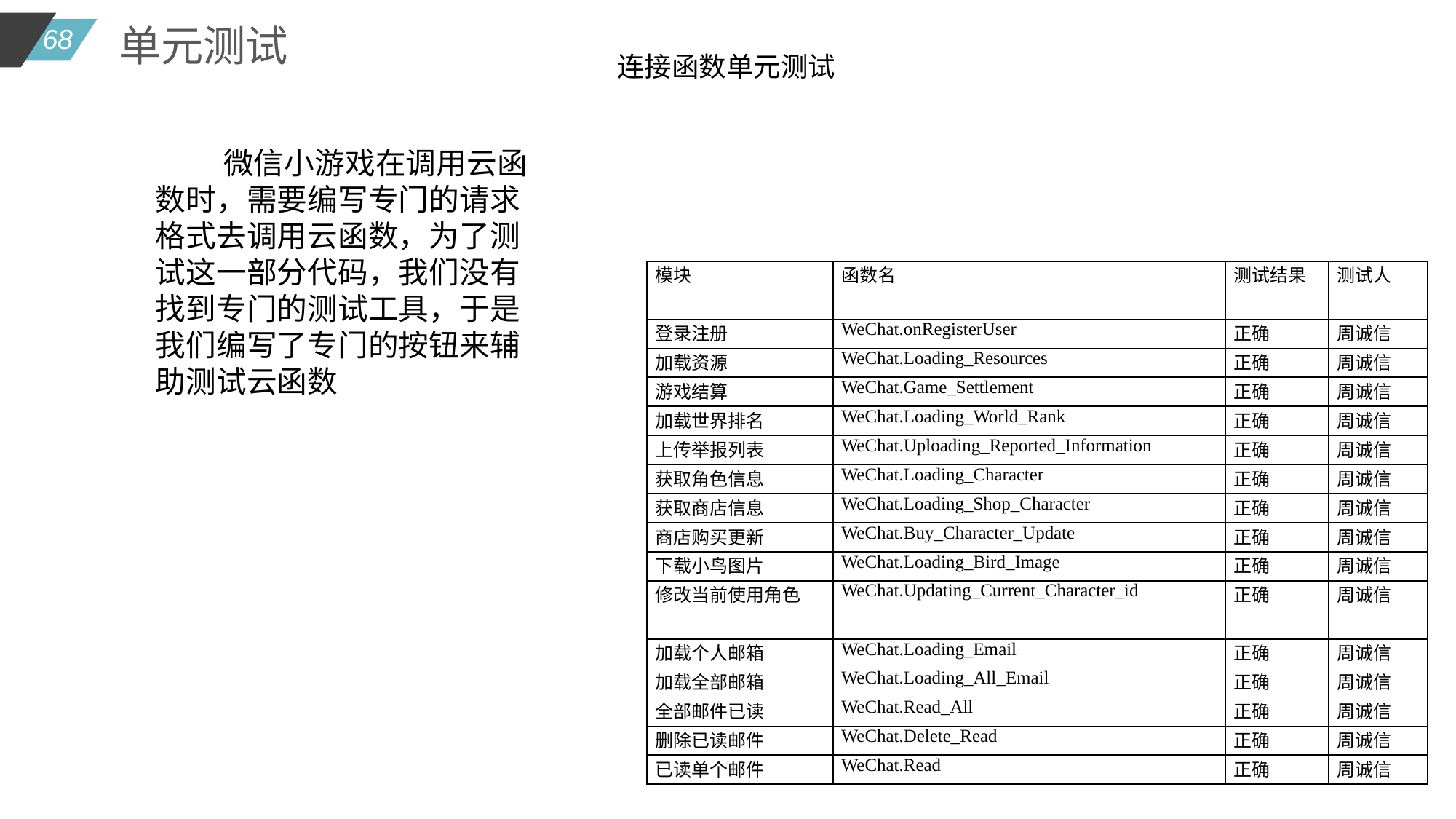

单元测试
连接函数单元测试
         微信小游戏在调用云函数时，需要编写专门的请求格式去调用云函数，为了测试这一部分代码，我们没有找到专门的测试工具，于是我们编写了专门的按钮来辅助测试云函数
| 模块 | 函数名 | 测试结果 | 测试人 |
| --- | --- | --- | --- |
| 登录注册 | WeChat.onRegisterUser | 正确 | 周诚信 |
| 加载资源 | WeChat.Loading\_Resources | 正确 | 周诚信 |
| 游戏结算 | WeChat.Game\_Settlement | 正确 | 周诚信 |
| 加载世界排名 | WeChat.Loading\_World\_Rank | 正确 | 周诚信 |
| 上传举报列表 | WeChat.Uploading\_Reported\_Information | 正确 | 周诚信 |
| 获取角色信息 | WeChat.Loading\_Character | 正确 | 周诚信 |
| 获取商店信息 | WeChat.Loading\_Shop\_Character | 正确 | 周诚信 |
| 商店购买更新 | WeChat.Buy\_Character\_Update | 正确 | 周诚信 |
| 下载小鸟图片 | WeChat.Loading\_Bird\_Image | 正确 | 周诚信 |
| 修改当前使用角色 | WeChat.Updating\_Current\_Character\_id | 正确 | 周诚信 |
| 加载个人邮箱 | WeChat.Loading\_Email | 正确 | 周诚信 |
| 加载全部邮箱 | WeChat.Loading\_All\_Email | 正确 | 周诚信 |
| 全部邮件已读 | WeChat.Read\_All | 正确 | 周诚信 |
| 删除已读邮件 | WeChat.Delete\_Read | 正确 | 周诚信 |
| 已读单个邮件 | WeChat.Read | 正确 | 周诚信 |